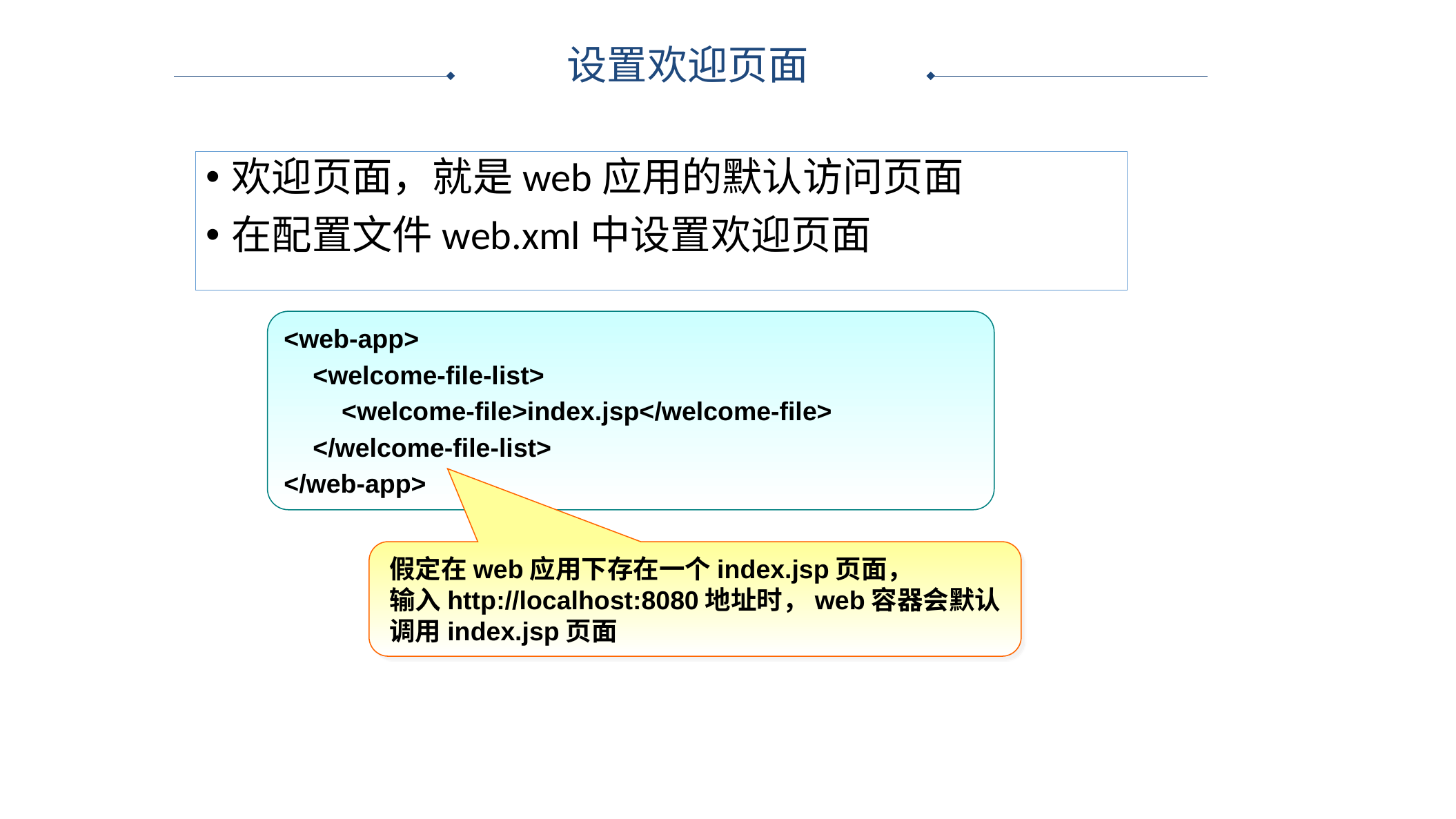

设置欢迎页面
欢迎页面，就是web应用的默认访问页面
在配置文件web.xml中设置欢迎页面
<web-app>
    <welcome-file-list>
        <welcome-file>index.jsp</welcome-file>
    </welcome-file-list>
</web-app>
假定在web应用下存在一个index.jsp页面，
输入http://localhost:8080地址时，web容器会默认调用index.jsp页面